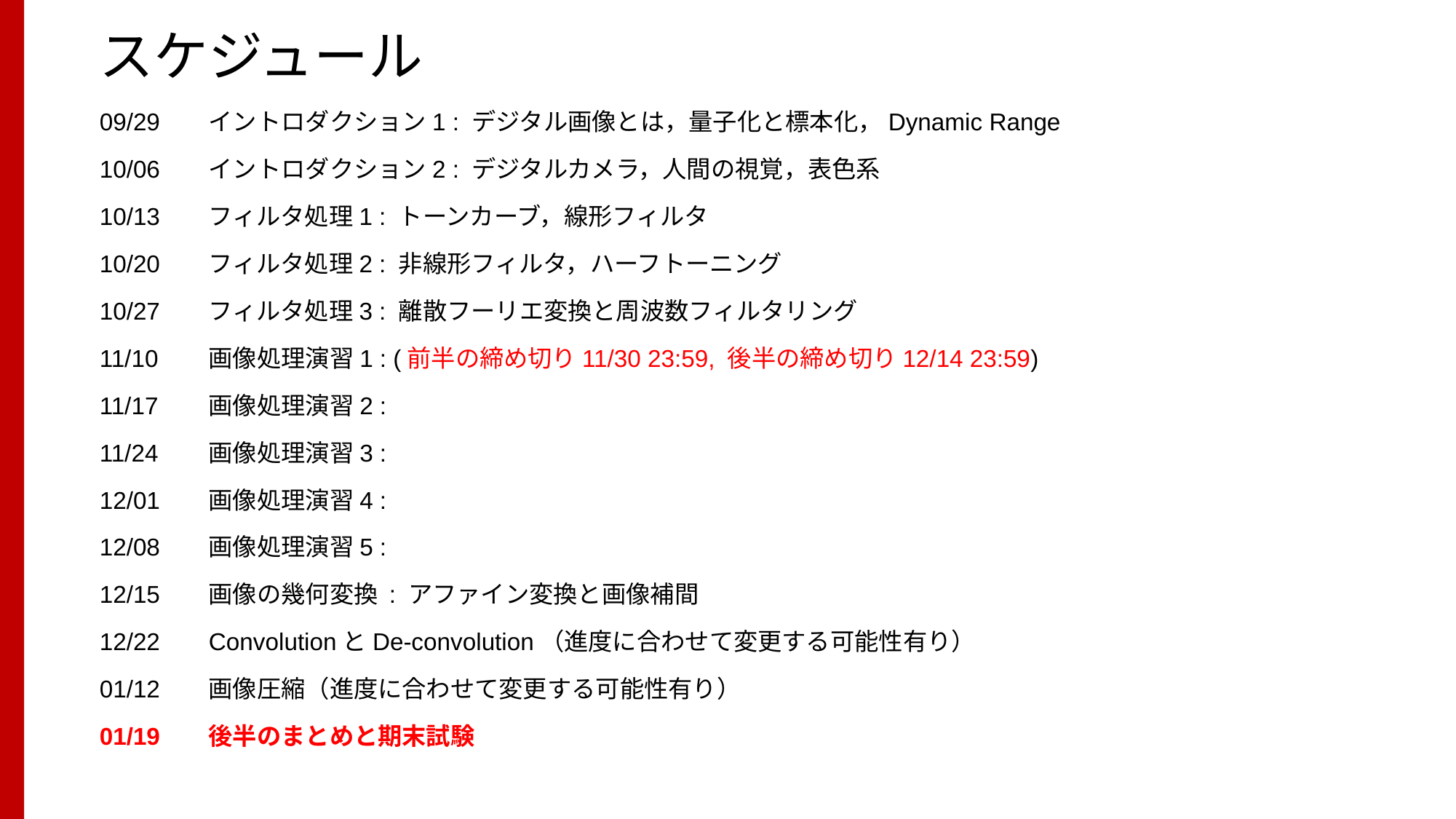

# スケジュール
09/29	イントロダクション1 : デジタル画像とは，量子化と標本化，Dynamic Range
10/06	イントロダクション2 : デジタルカメラ，人間の視覚，表色系
10/13	フィルタ処理1 : トーンカーブ，線形フィルタ
10/20	フィルタ処理2 : 非線形フィルタ，ハーフトーニング
10/27	フィルタ処理3 : 離散フーリエ変換と周波数フィルタリング
11/10	画像処理演習1 : (前半の締め切り11/30 23:59, 後半の締め切り12/14 23:59)
11/17	画像処理演習2 :
11/24	画像処理演習3 :
12/01	画像処理演習4 :
12/08	画像処理演習5 :
12/15	画像の幾何変換 : アファイン変換と画像補間
12/22 	ConvolutionとDe-convolution（進度に合わせて変更する可能性有り）
01/12 	画像圧縮（進度に合わせて変更する可能性有り）
01/19 	後半のまとめと期末試験